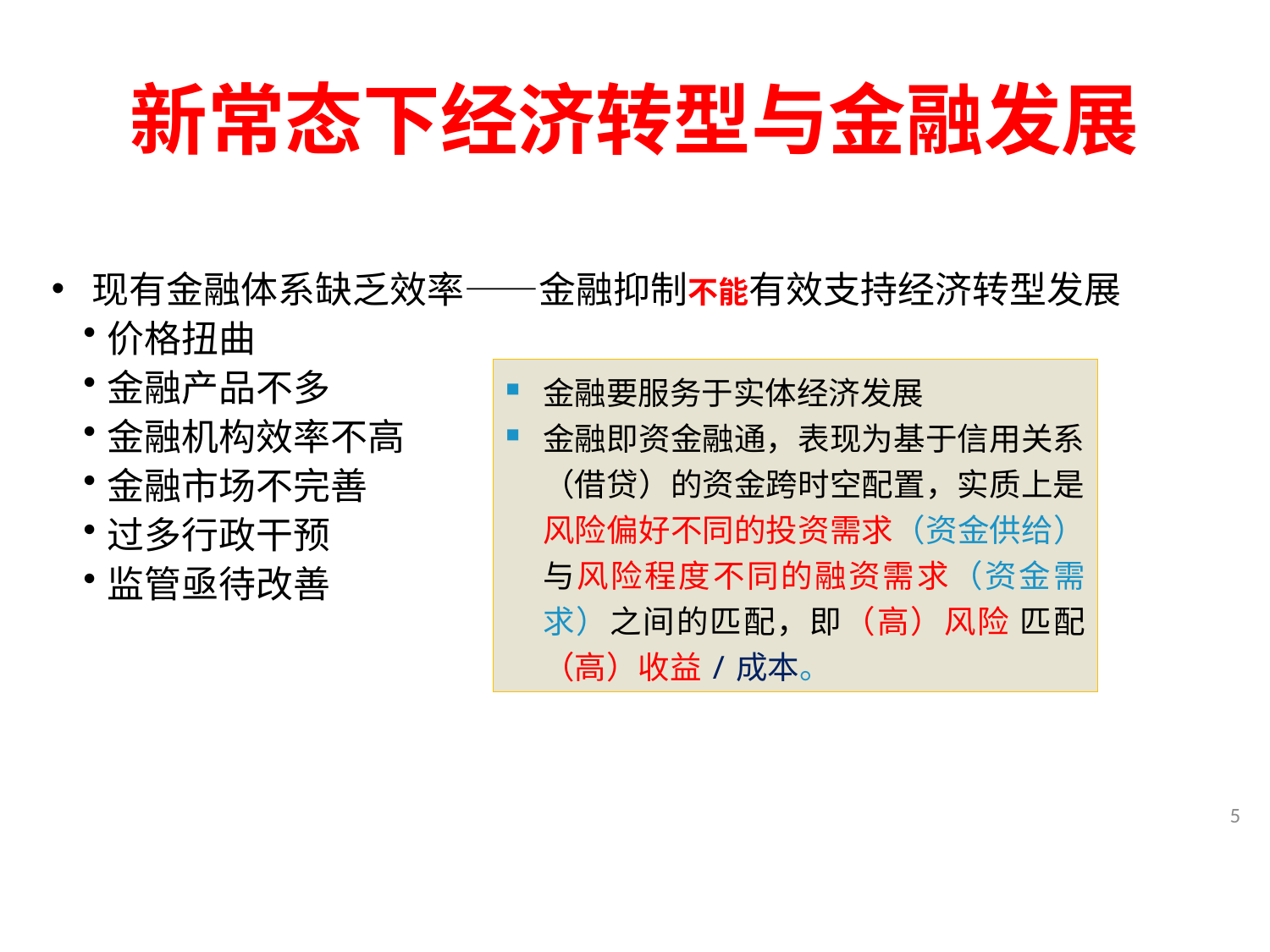

# 新常态下经济转型与金融发展
现有金融体系缺乏效率——金融抑制不能有效支持经济转型发展
价格扭曲
金融产品不多
金融机构效率不高
金融市场不完善
过多行政干预
监管亟待改善
金融要服务于实体经济发展
金融即资金融通，表现为基于信用关系（借贷）的资金跨时空配置，实质上是风险偏好不同的投资需求（资金供给）与风险程度不同的融资需求（资金需求）之间的匹配，即（高）风险 匹配（高）收益/成本。
5